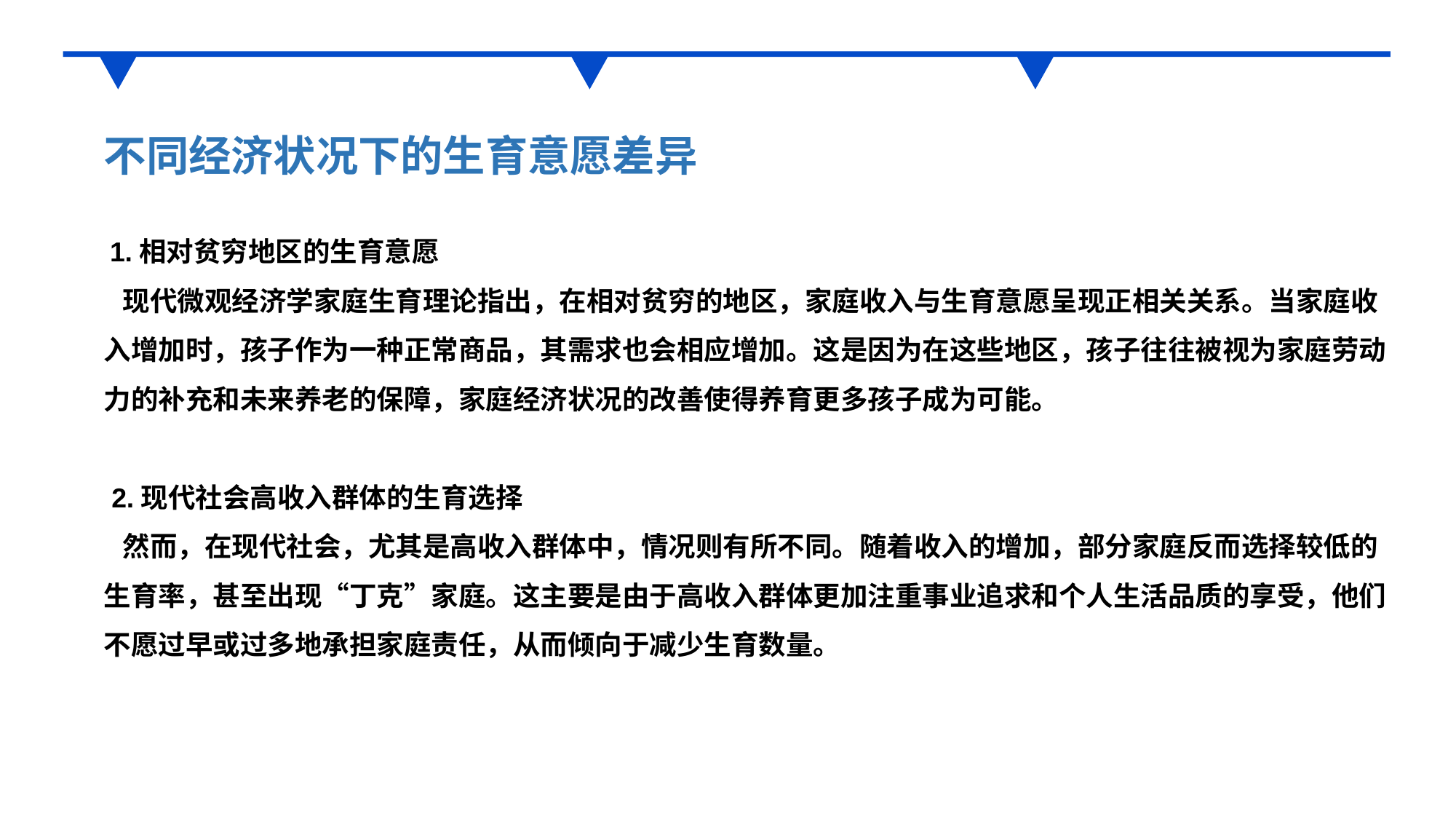

不同经济状况下的生育意愿差异

 1.相对贫穷地区的生育意愿
  现代微观经济学家庭生育理论指出，在相对贫穷的地区，家庭收入与生育意愿呈现正相关关系。当家庭收入增加时，孩子作为一种正常商品，其需求也会相应增加。这是因为在这些地区，孩子往往被视为家庭劳动力的补充和未来养老的保障，家庭经济状况的改善使得养育更多孩子成为可能。

 2.现代社会高收入群体的生育选择
  然而，在现代社会，尤其是高收入群体中，情况则有所不同。随着收入的增加，部分家庭反而选择较低的生育率，甚至出现“丁克”家庭。这主要是由于高收入群体更加注重事业追求和个人生活品质的享受，他们不愿过早或过多地承担家庭责任，从而倾向于减少生育数量。